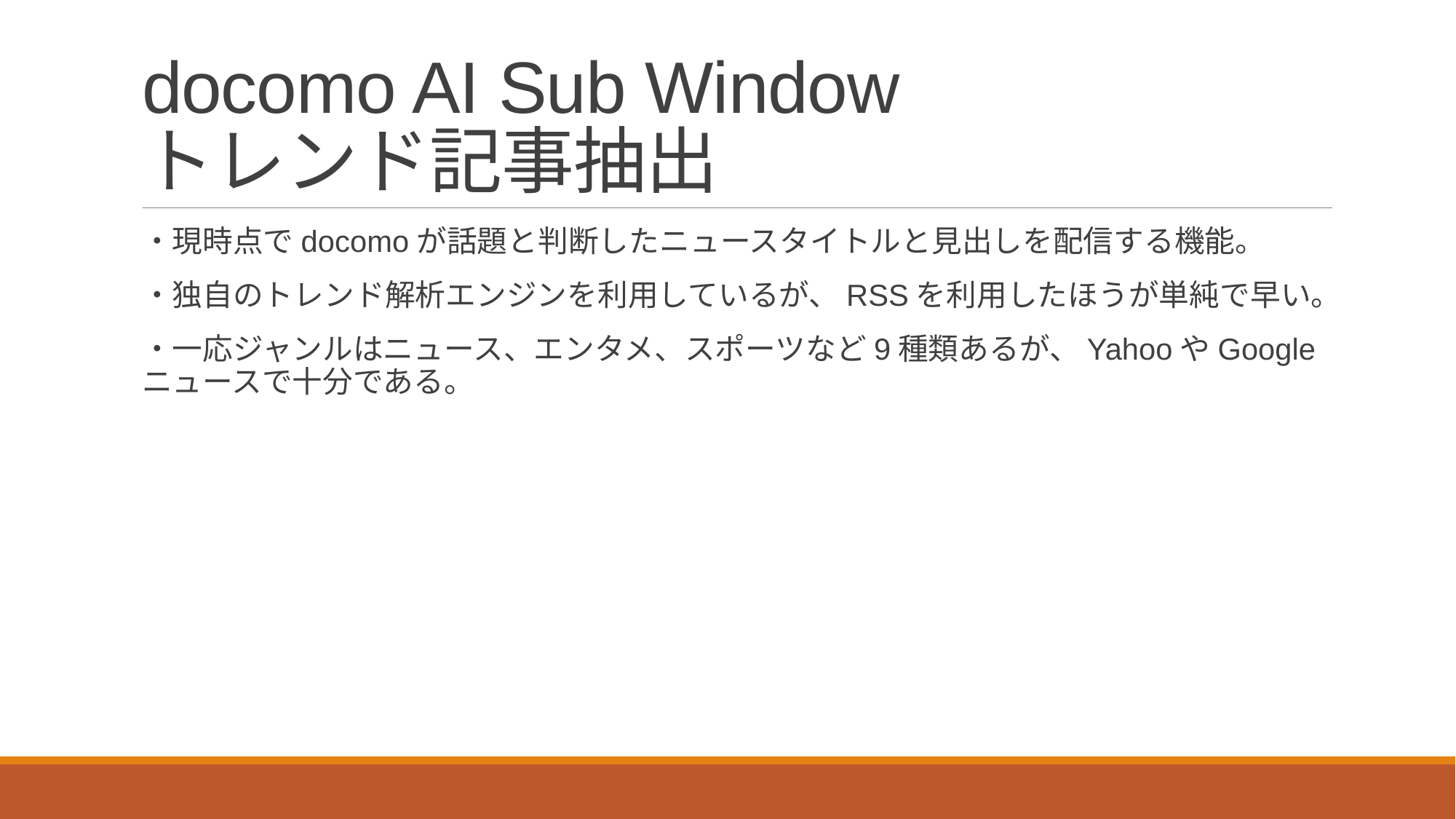

# docomo AI Sub Window トレンド記事抽出
・現時点でdocomoが話題と判断したニュースタイトルと見出しを配信する機能。
・独自のトレンド解析エンジンを利用しているが、RSSを利用したほうが単純で早い。
・一応ジャンルはニュース、エンタメ、スポーツなど9種類あるが、YahooやGoogleニュースで十分である。